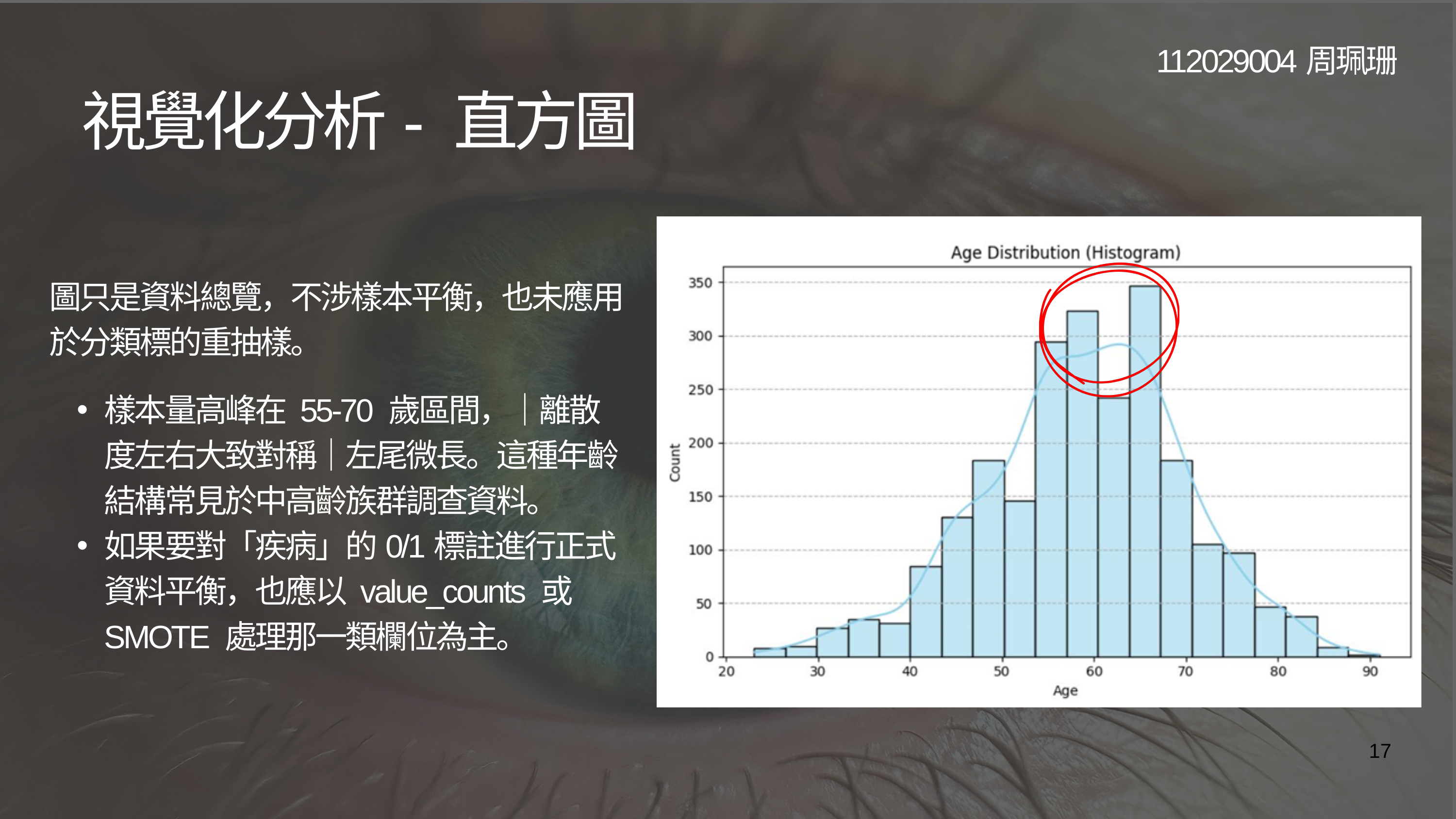

112029004周珮珊
視覺化分析- 直方圖

圖只是資料總覽，不涉樣本平衡，也未應用於分類標的重抽樣。

樣本量高峰在 55-70 歲區間，｜離散度左右大致對稱｜左尾微長。這種年齡結構常見於中高齡族群調查資料。
如果要對「疾病」的0/1標註進行正式資料平衡，也應以 value_counts 或 SMOTE 處理那一類欄位為主。
17